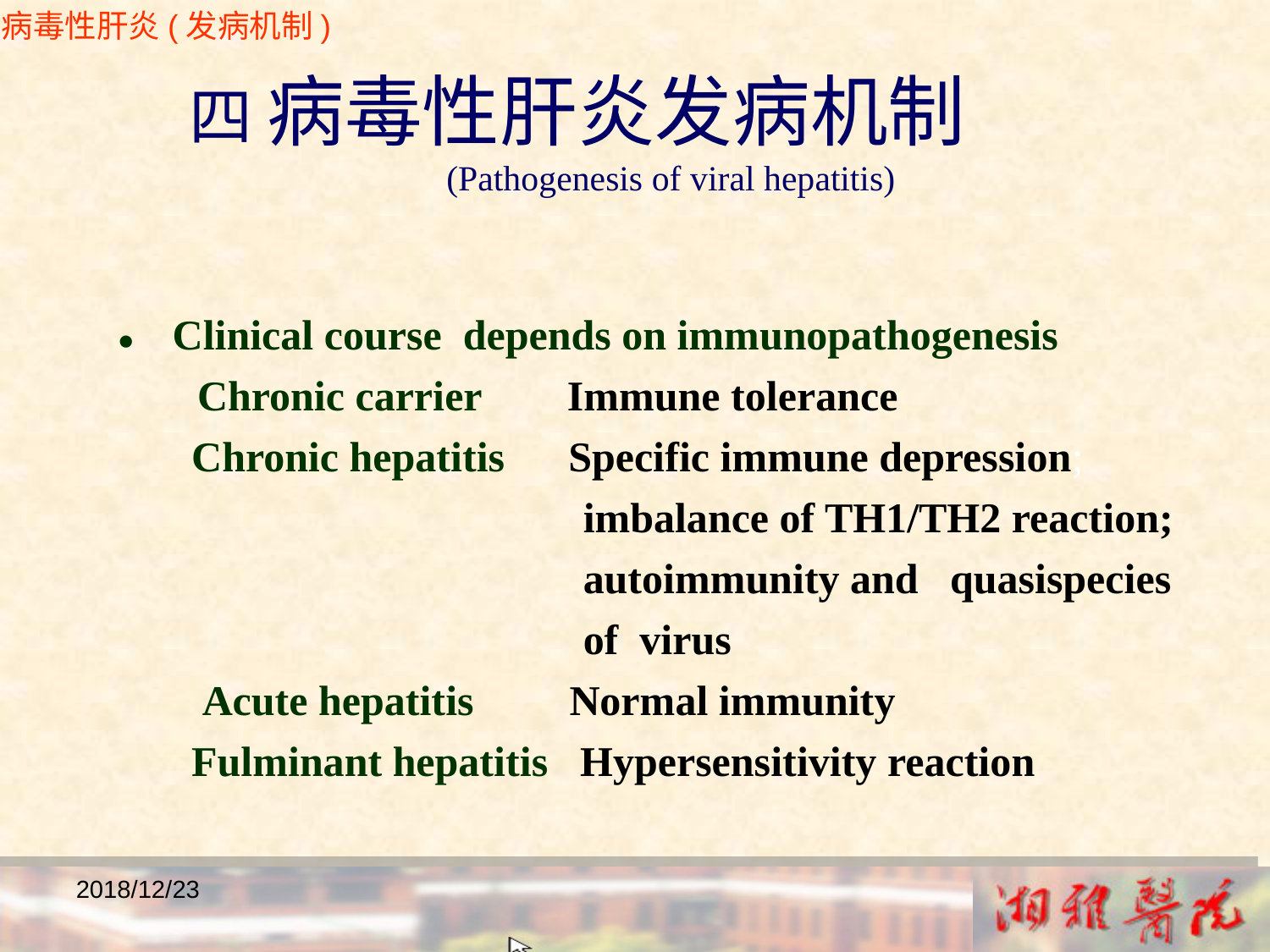

病毒性肝炎(发病机制)
    四 病毒性肝炎发病机制
                                     (Pathogenesis of viral hepatitis)

●  Clinical course  depends on immunopathogenesis
         Chronic carrier        Immune tolerance
       Chronic hepatitis      Specific immune depression;
                                            imbalance of TH1/TH2 reaction;
                                            autoimmunity and   quasispecies
                                            of  virus
        Acute hepatitis         Normal immunity
       Fulminant hepatitis   Hypersensitivity reaction

2018/12/23